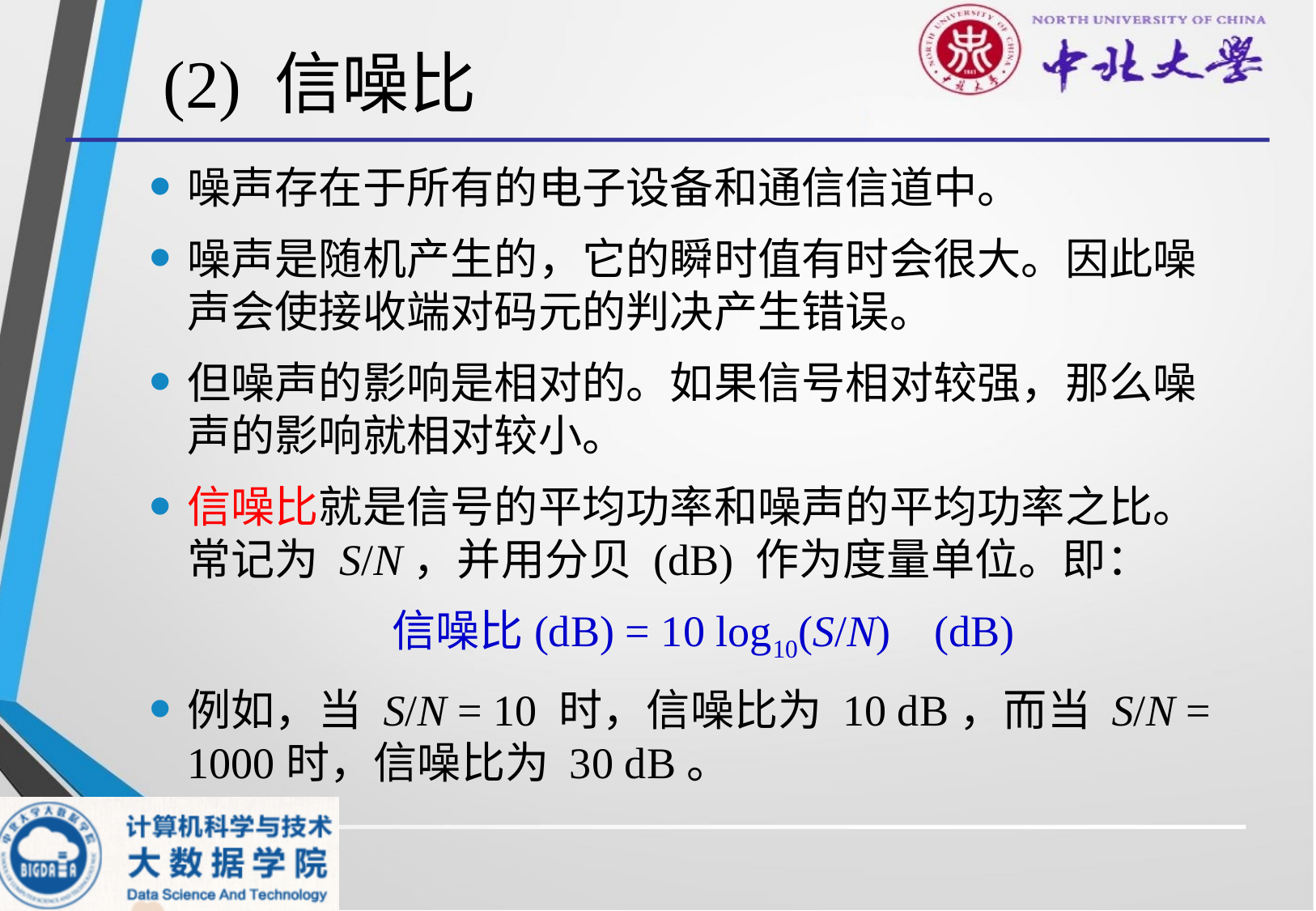

# (2) 信噪比
噪声存在于所有的电子设备和通信信道中。
噪声是随机产生的，它的瞬时值有时会很大。因此噪声会使接收端对码元的判决产生错误。
但噪声的影响是相对的。如果信号相对较强，那么噪声的影响就相对较小。
信噪比就是信号的平均功率和噪声的平均功率之比。常记为 S/N，并用分贝 (dB) 作为度量单位。即：
		信噪比(dB) = 10 log10(S/N)    (dB)
例如，当 S/N = 10 时，信噪比为 10 dB，而当 S/N = 1000时，信噪比为 30 dB。
38